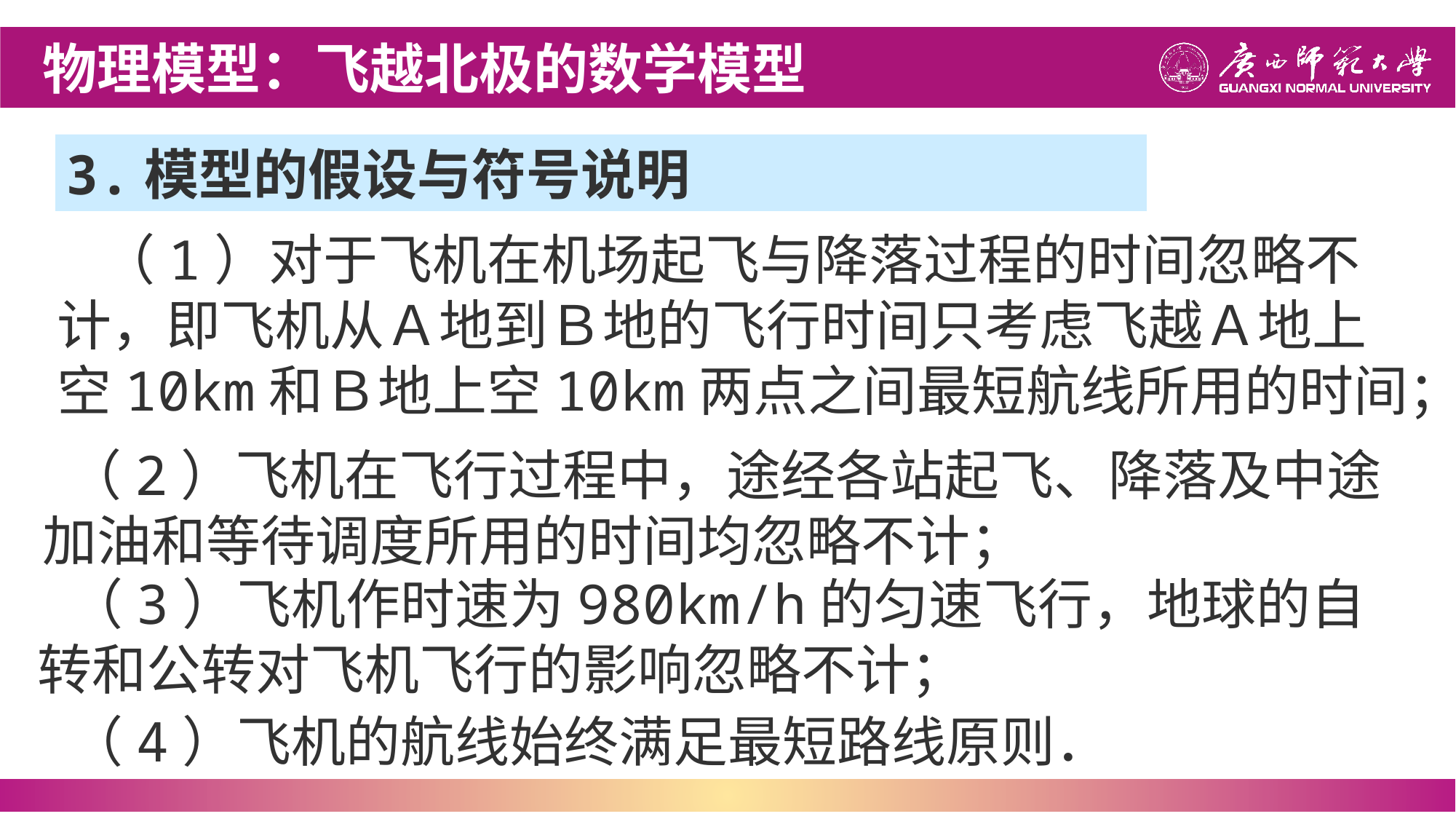

物理模型：飞越北极的数学模型

3.模型的假设与符号说明
      （1）对于飞机在机场起飞与降落过程的时间忽略不计，即飞机从Ａ地到Ｂ地的飞行时间只考虑飞越Ａ地上空10km和Ｂ地上空10km两点之间最短航线所用的时间；
   （2）飞机在飞行过程中，途经各站起飞、降落及中途加油和等待调度所用的时间均忽略不计；
    （3）飞机作时速为980km/h的匀速飞行，地球的自转和公转对飞机飞行的影响忽略不计；
    （4）飞机的航线始终满足最短路线原则．